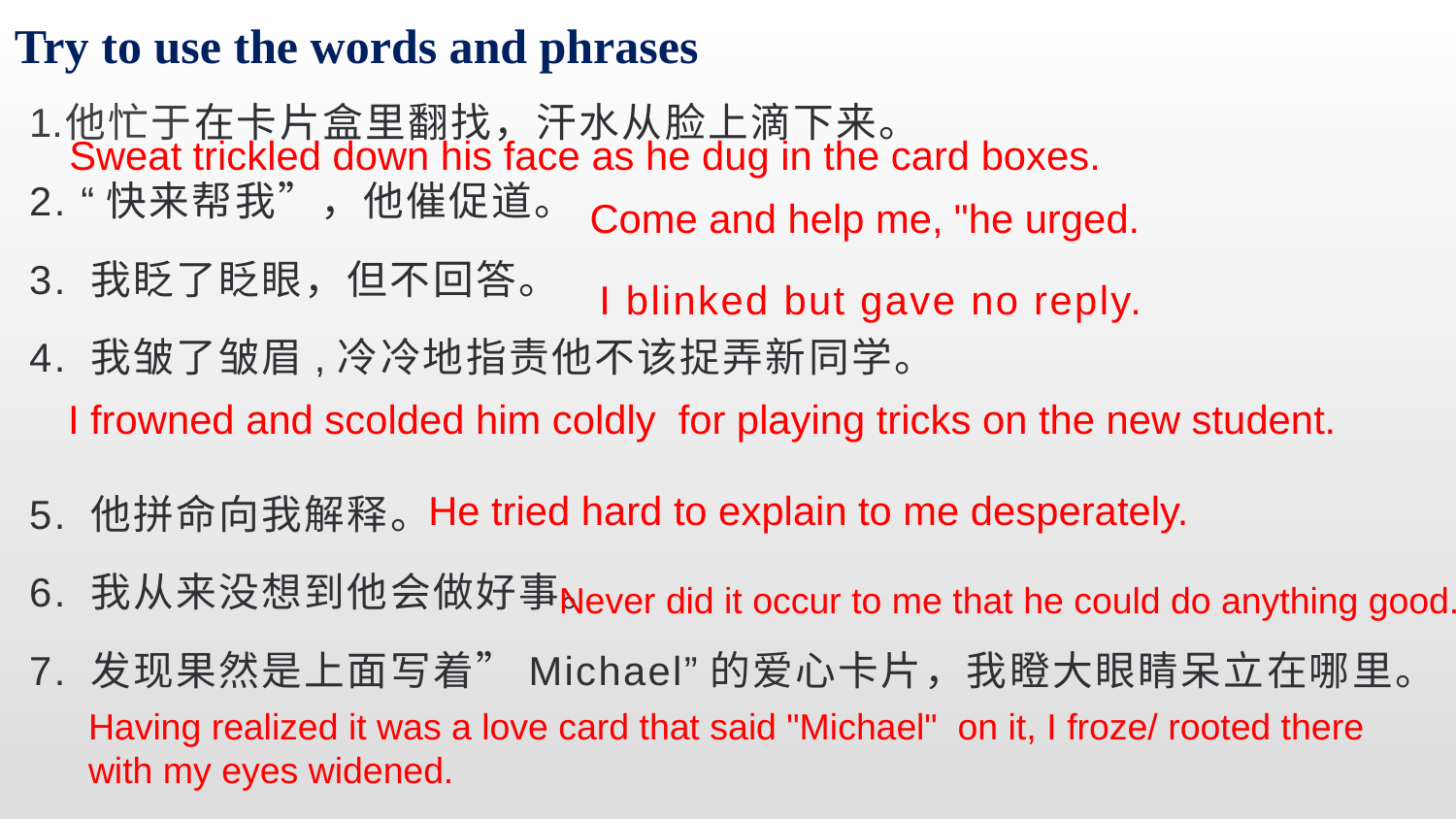

Try to use the words and phrases
他忙于在卡片盒里翻找，汗水从脸上滴下来。
2. “快来帮我”，他催促道。
3. 我眨了眨眼，但不回答。
4. 我皱了皱眉,冷冷地指责他不该捉弄新同学。

5. 他拼命向我解释。
6. 我从来没想到他会做好事。
7. 发现果然是上面写着”Michael”的爱心卡片，我瞪大眼睛呆立在哪里。

Sweat trickled down his face as he dug in the card boxes.
Come and help me, "he urged.
I blinked but gave no reply.
I frowned and scolded him coldly  for playing tricks on the new student.
He tried hard to explain to me desperately.
Never did it occur to me that he could do anything good.
Having realized it was a love card that said "Michael"  on it, I froze/ rooted there with my eyes widened.